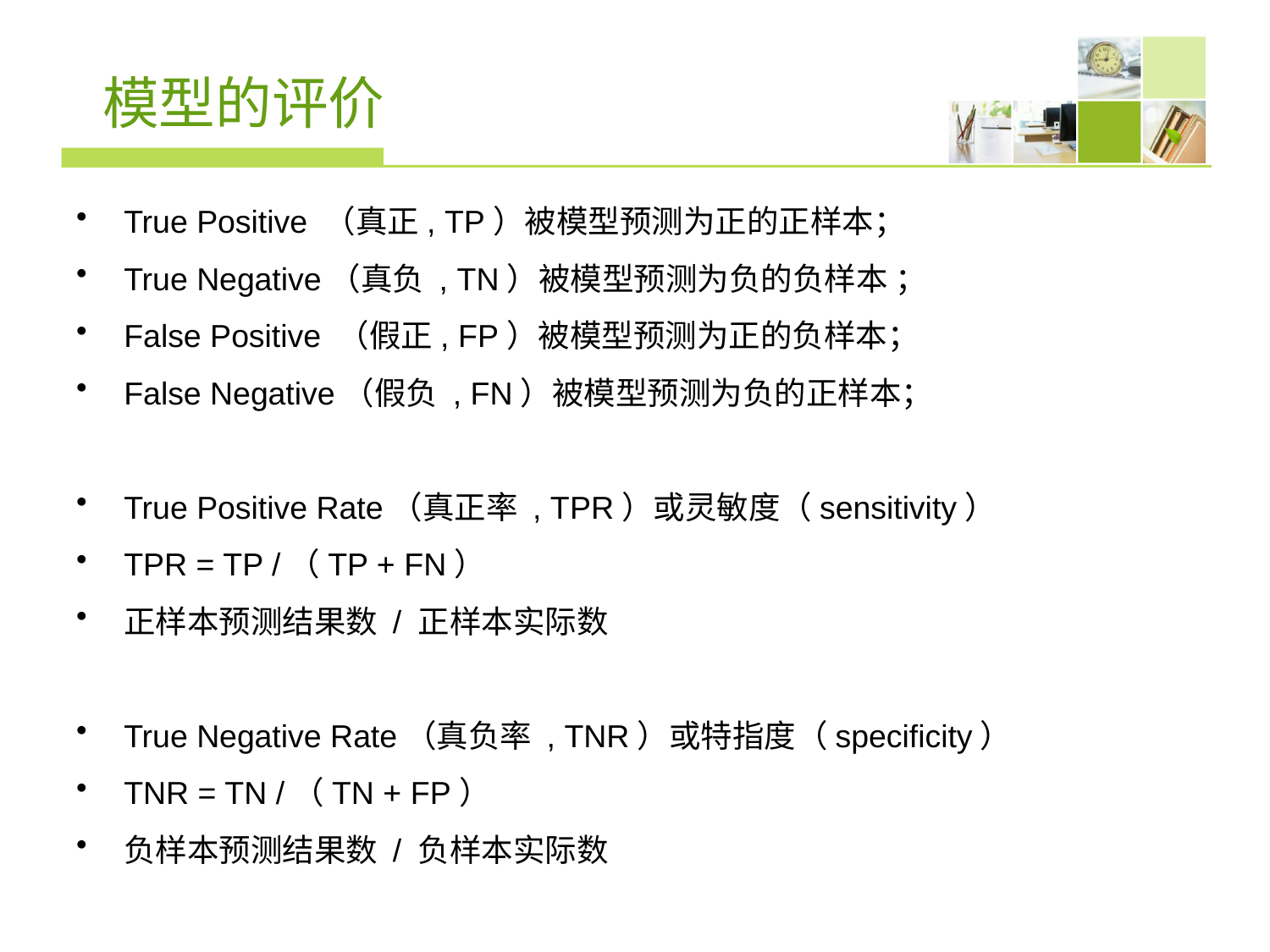

# 模型的评价
True Positive （真正, TP）被模型预测为正的正样本；
True Negative（真负 , TN）被模型预测为负的负样本 ；
False Positive （假正, FP）被模型预测为正的负样本；
False Negative（假负 , FN）被模型预测为负的正样本；

True Positive Rate（真正率 , TPR）或灵敏度（sensitivity）
TPR = TP /（TP + FN）
正样本预测结果数 / 正样本实际数

True Negative Rate（真负率 , TNR）或特指度（specificity）
TNR = TN /（TN + FP）
负样本预测结果数 / 负样本实际数